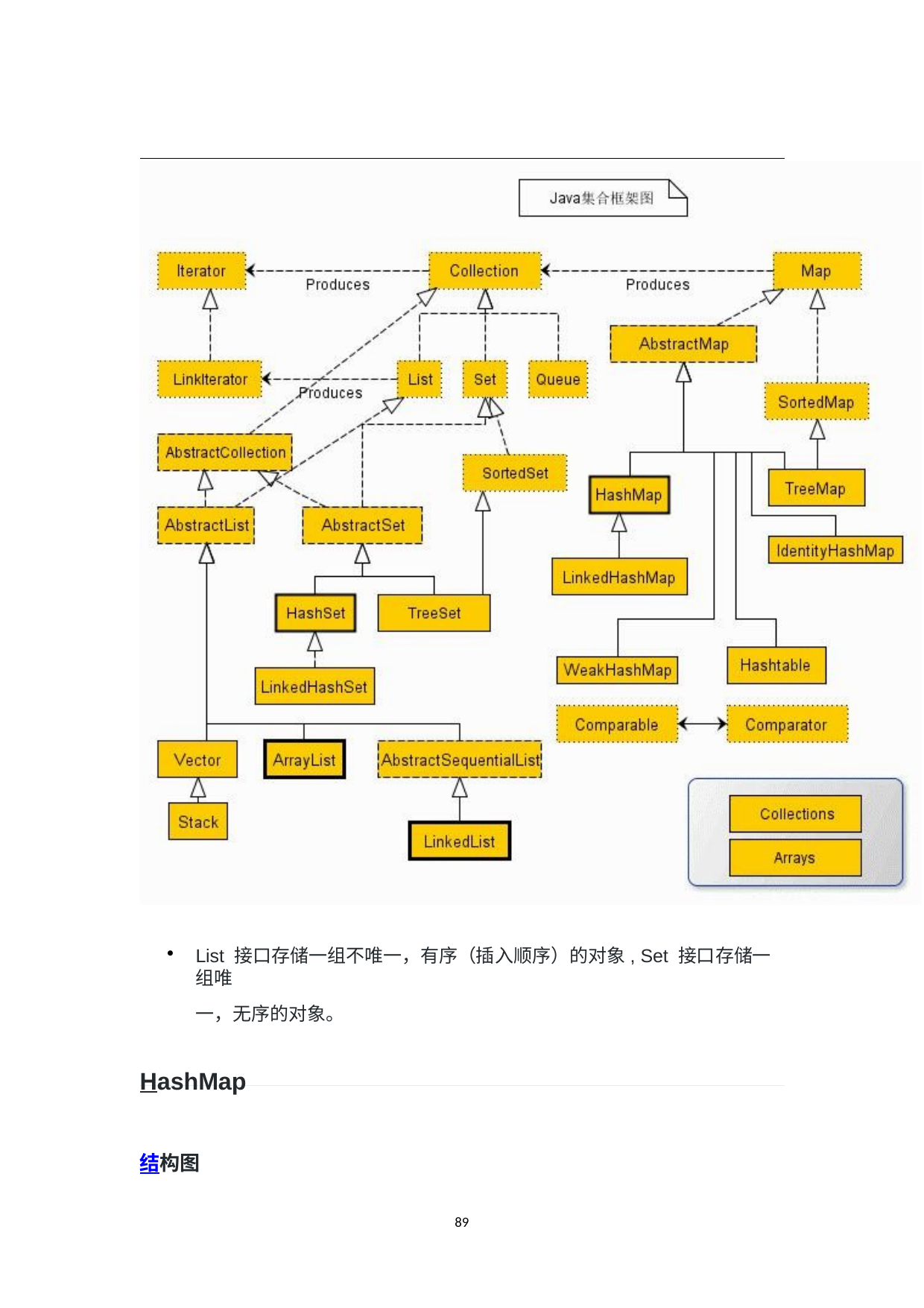

List 接口存储一组不唯一，有序（插入顺序）的对象, Set 接口存储一组唯
一，无序的对象。

HashMap

结构图

89